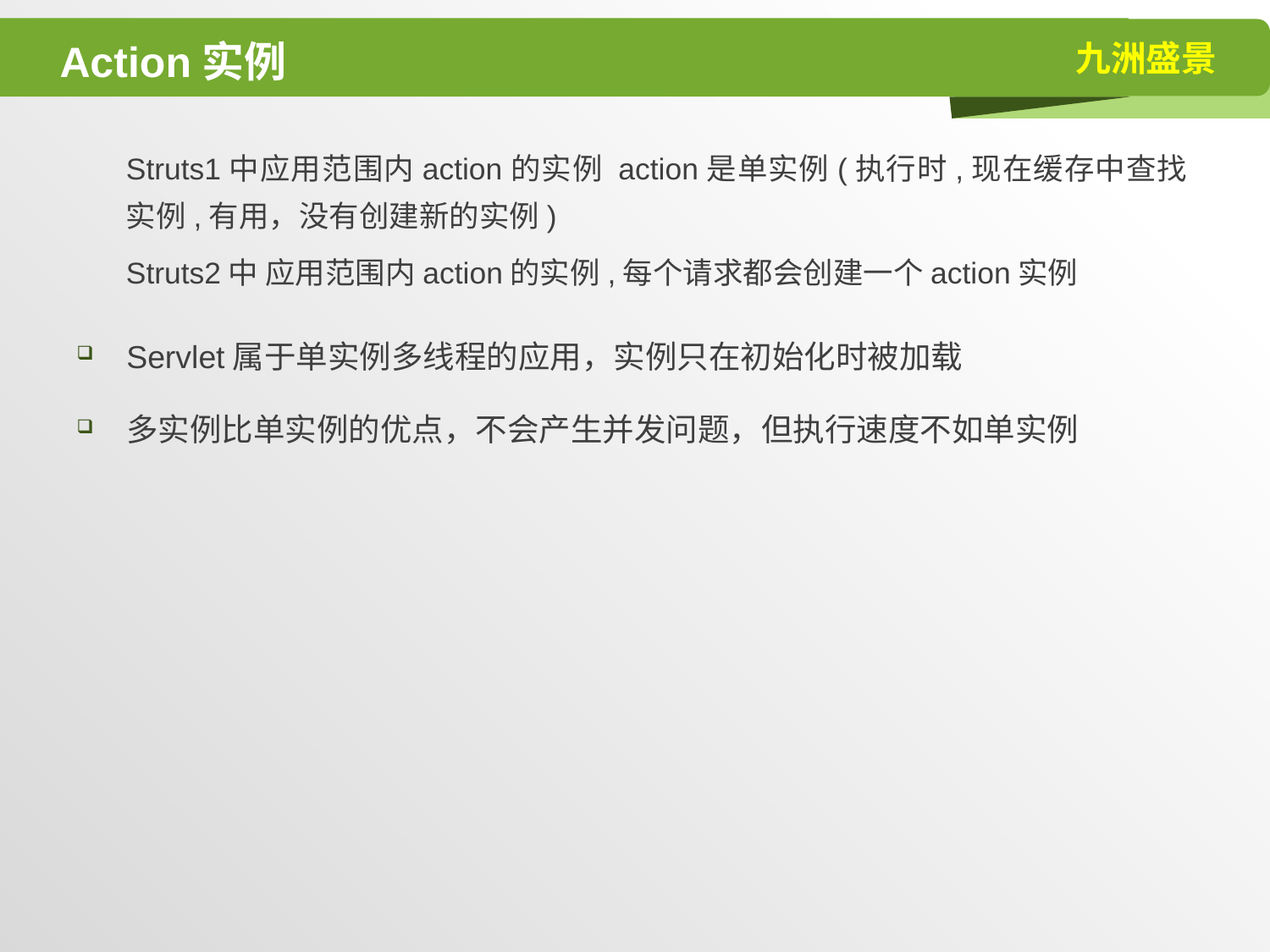

# Action实例
Struts1中应用范围内action的实例 action是单实例(执行时,现在缓存中查找实例,有用，没有创建新的实例)
Struts2中 应用范围内action的实例,每个请求都会创建一个action实例
Servlet属于单实例多线程的应用，实例只在初始化时被加载
多实例比单实例的优点，不会产生并发问题，但执行速度不如单实例